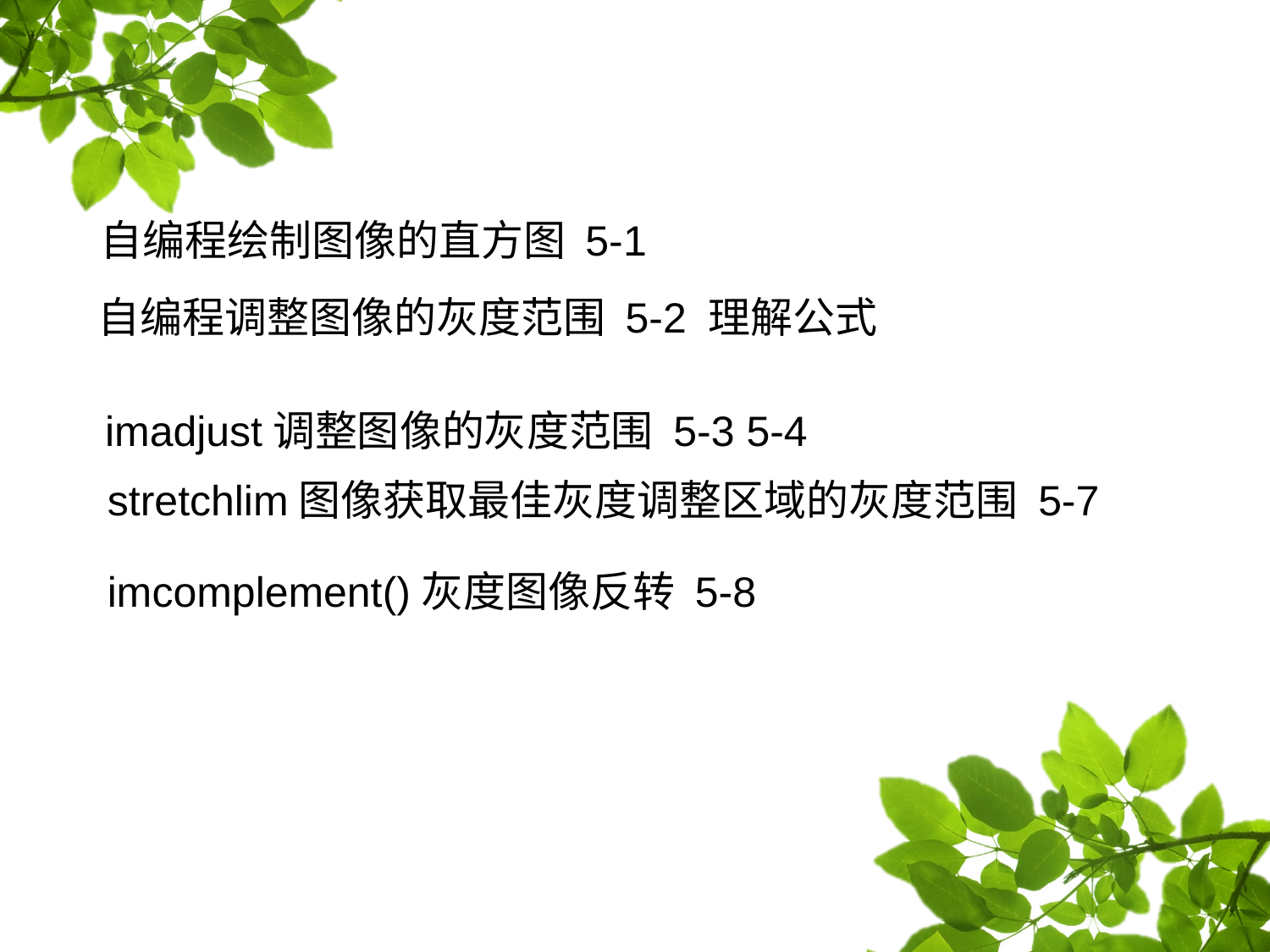

# 自编程绘制图像的直方图 5-1
自编程调整图像的灰度范围 5-2 理解公式
imadjust调整图像的灰度范围 5-3 5-4
stretchlim图像获取最佳灰度调整区域的灰度范围 5-7

imcomplement()灰度图像反转 5-8